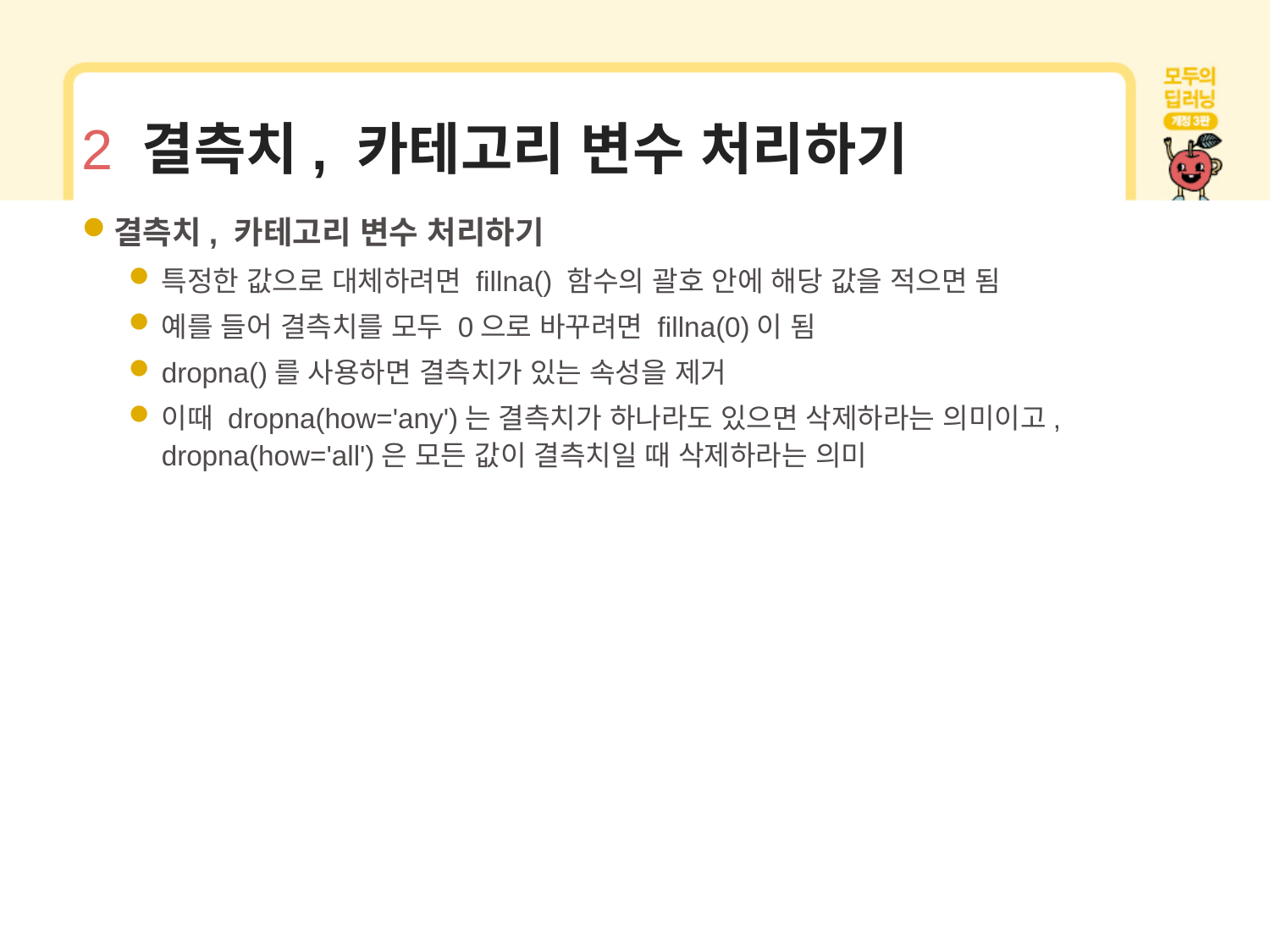

# 2 결측치, 카테고리 변수 처리하기
결측치, 카테고리 변수 처리하기
특정한 값으로 대체하려면 fillna() 함수의 괄호 안에 해당 값을 적으면 됨
예를 들어 결측치를 모두 0으로 바꾸려면 fillna(0)이 됨
dropna()를 사용하면 결측치가 있는 속성을 제거
이때 dropna(how='any')는 결측치가 하나라도 있으면 삭제하라는 의미이고, dropna(how='all')은 모든 값이 결측치일 때 삭제하라는 의미